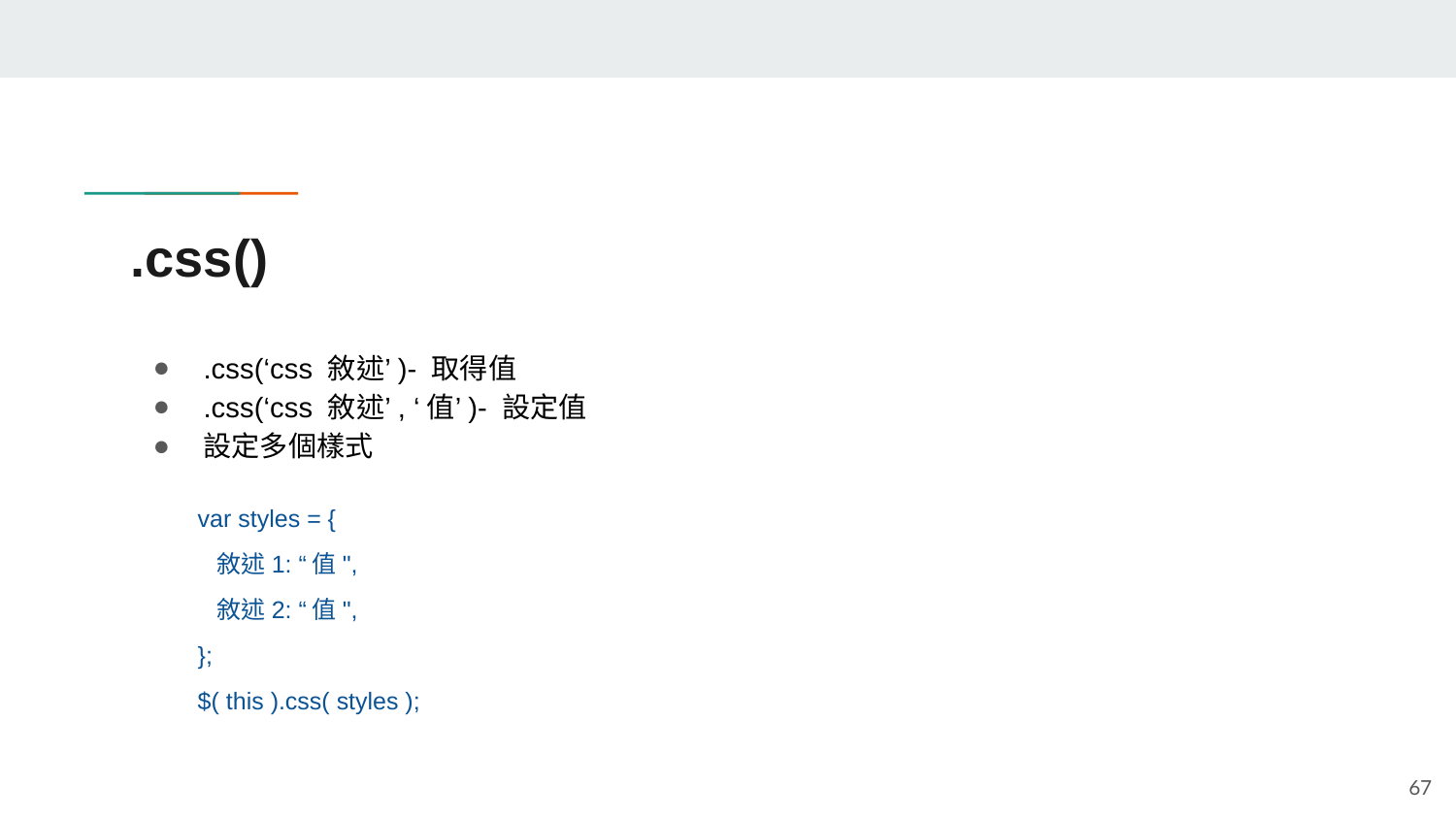

# .css()
.css(‘css 敘述’)- 取得值
.css(‘css 敘述’, ‘值’)- 設定值
設定多個樣式
var styles = {
  敘述1: “值",
  敘述2: “值",
};
$( this ).css( styles );

67